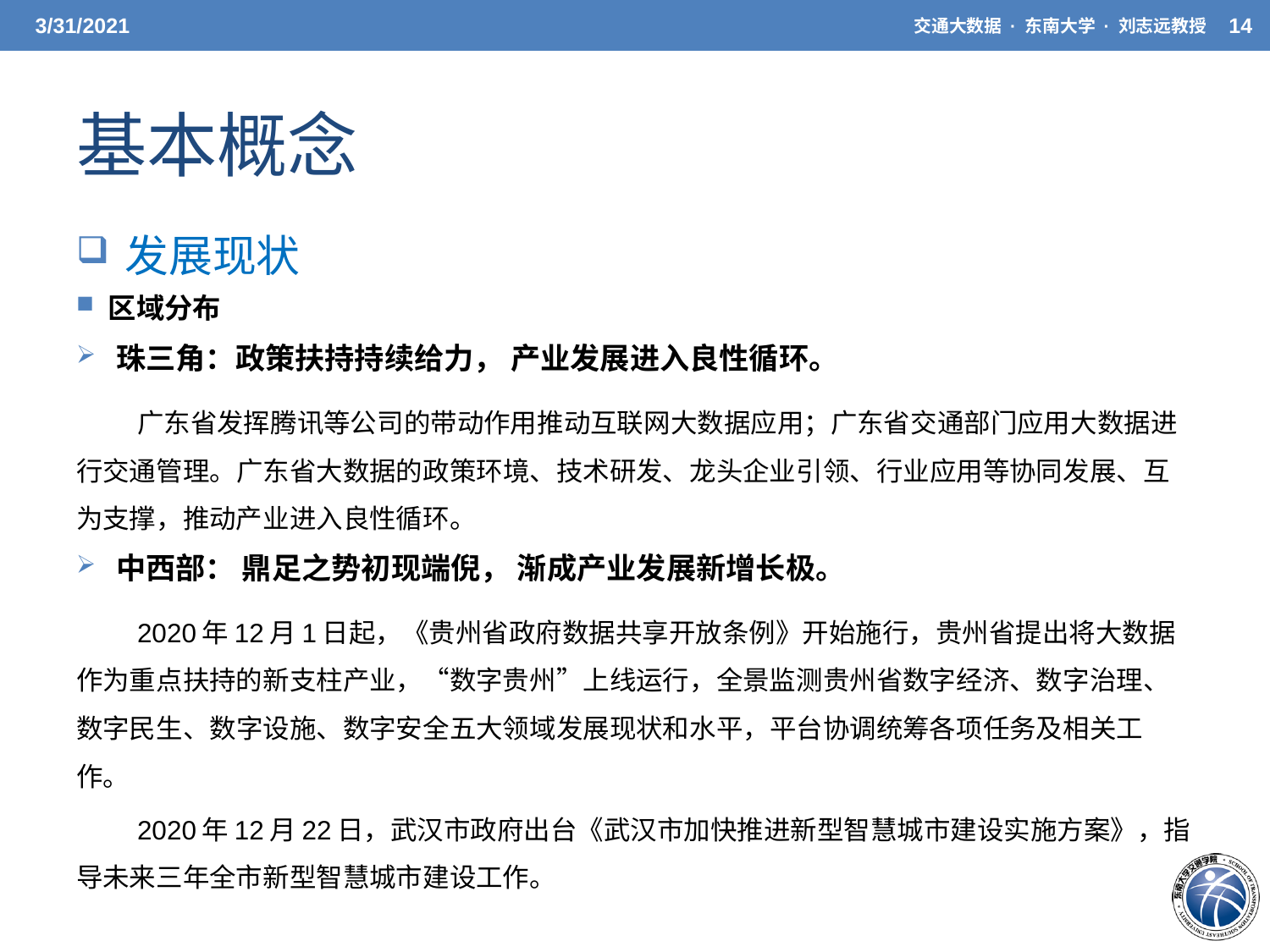

3/31/2021
交通大数据 · 东南大学 · 刘志远教授
14
# 基本概念
 发展现状
区域分布
珠三角：政策扶持持续给力， 产业发展进入良性循环。
广东省发挥腾讯等公司的带动作用推动互联网大数据应用；广东省交通部门应用大数据进行交通管理。广东省大数据的政策环境、技术研发、龙头企业引领、行业应用等协同发展、互为支撑，推动产业进入良性循环。
中西部： 鼎足之势初现端倪， 渐成产业发展新增长极。
2020年12月1日起，《贵州省政府数据共享开放条例》开始施行，贵州省提出将大数据作为重点扶持的新支柱产业，“数字贵州”上线运行，全景监测贵州省数字经济、数字治理、数字民生、数字设施、数字安全五大领域发展现状和水平，平台协调统筹各项任务及相关工作。
2020年12月22日，武汉市政府出台《武汉市加快推进新型智慧城市建设实施方案》，指导未来三年全市新型智慧城市建设工作。